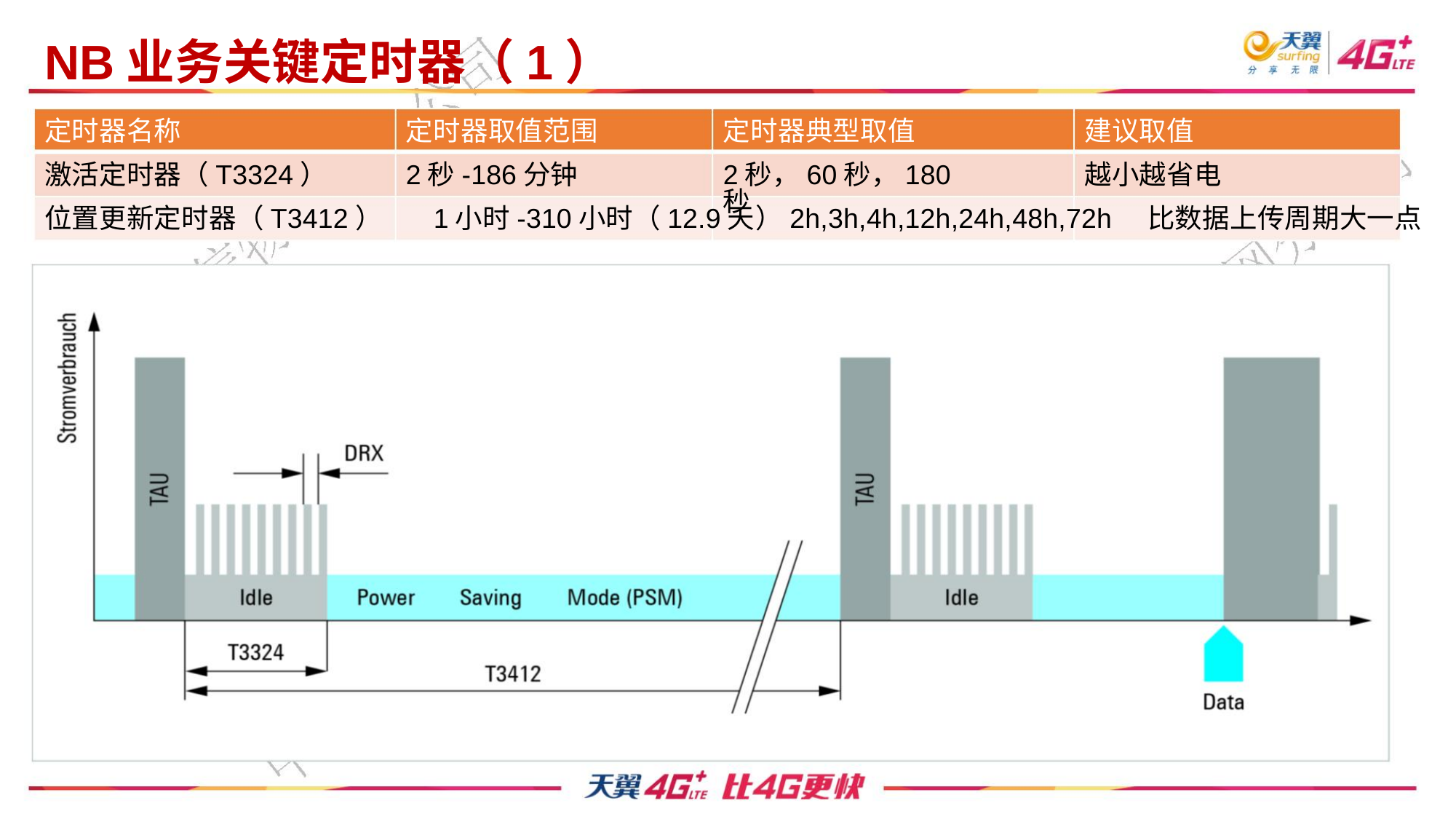

NB业务关键定时器（1）
定时器名称
定时器取值范围
定时器典型取值
建议取值
激活定时器（T3324）
2秒-186分钟
2秒，60秒，180秒
越小越省电
位置更新定时器（T3412） 1小时-310小时（12.9天）2h,3h,4h,12h,24h,48h,72h 比数据上传周期大一点